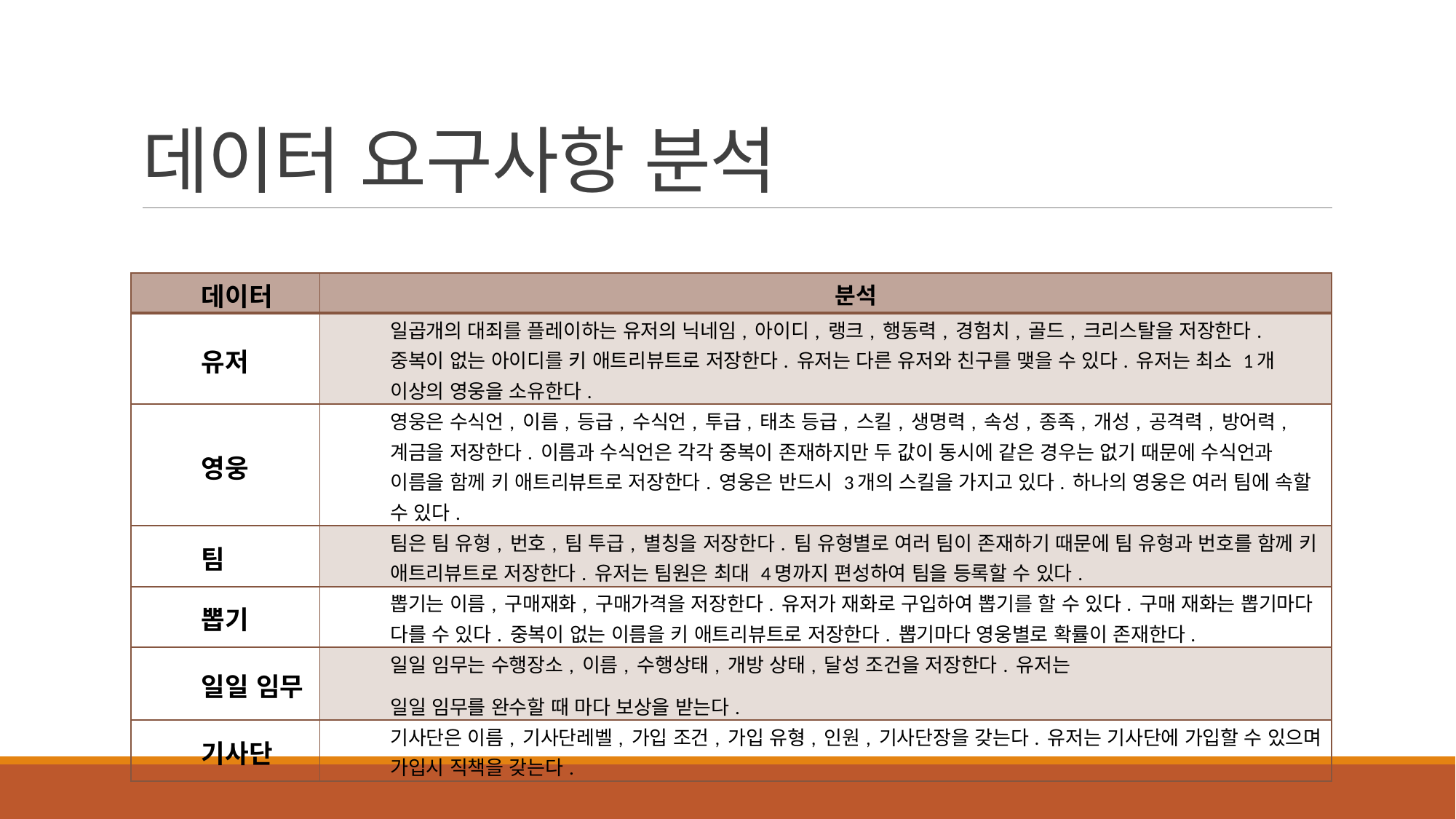

# 데이터 요구사항 분석
| 데이터 | 분석 |
| --- | --- |
| 유저 | 일곱개의 대죄를 플레이하는 유저의 닉네임, 아이디, 랭크, 행동력, 경험치, 골드, 크리스탈을 저장한다. 중복이 없는 아이디를 키 애트리뷰트로 저장한다. 유저는 다른 유저와 친구를 맺을 수 있다. 유저는 최소 1개 이상의 영웅을 소유한다. |
| 영웅 | 영웅은 수식언, 이름, 등급, 수식언, 투급, 태초 등급, 스킬, 생명력, 속성, 종족, 개성, 공격력, 방어력, 계금을 저장한다. 이름과 수식언은 각각 중복이 존재하지만 두 값이 동시에 같은 경우는 없기 때문에 수식언과 이름을 함께 키 애트리뷰트로 저장한다. 영웅은 반드시 3개의 스킬을 가지고 있다. 하나의 영웅은 여러 팀에 속할 수 있다. |
| 팀 | 팀은 팀 유형, 번호, 팀 투급, 별칭을 저장한다. 팀 유형별로 여러 팀이 존재하기 때문에 팀 유형과 번호를 함께 키 애트리뷰트로 저장한다. 유저는 팀원은 최대 4명까지 편성하여 팀을 등록할 수 있다. |
| 뽑기 | 뽑기는 이름, 구매재화, 구매가격을 저장한다. 유저가 재화로 구입하여 뽑기를 할 수 있다. 구매 재화는 뽑기마다 다를 수 있다. 중복이 없는 이름을 키 애트리뷰트로 저장한다. 뽑기마다 영웅별로 확률이 존재한다. |
| 일일 임무 | 일일 임무는 수행장소, 이름, 수행상태, 개방 상태, 달성 조건을 저장한다. 유저는 일일 임무를 완수할 때 마다 보상을 받는다. |
| 기사단 | 기사단은 이름, 기사단레벨, 가입 조건, 가입 유형, 인원, 기사단장을 갖는다. 유저는 기사단에 가입할 수 있으며 가입시 직책을 갖는다. |